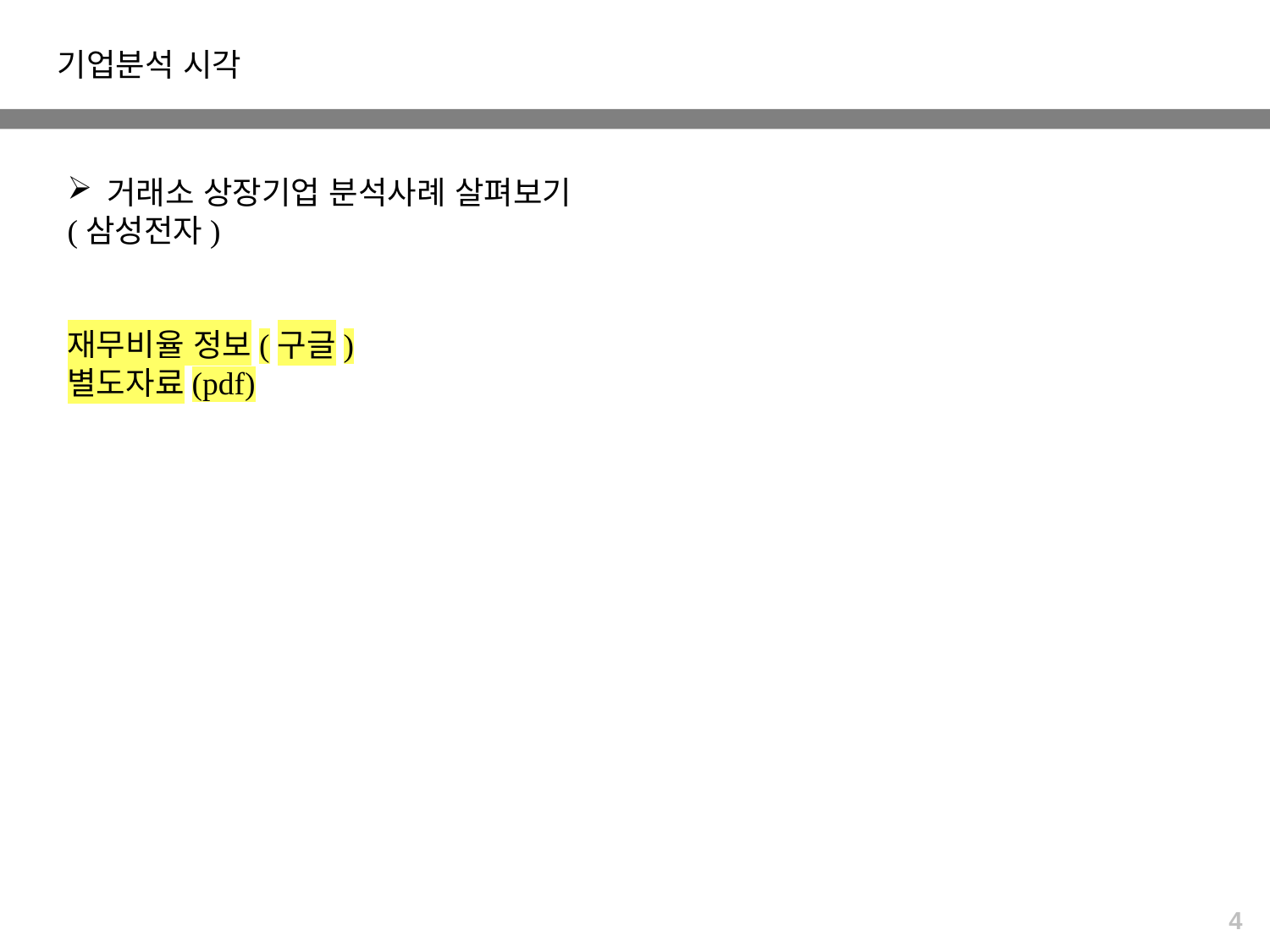

기업분석 시각

거래소 상장기업 분석사례 살펴보기
(삼성전자)

재무비율 정보(구글)
별도자료(pdf)
4